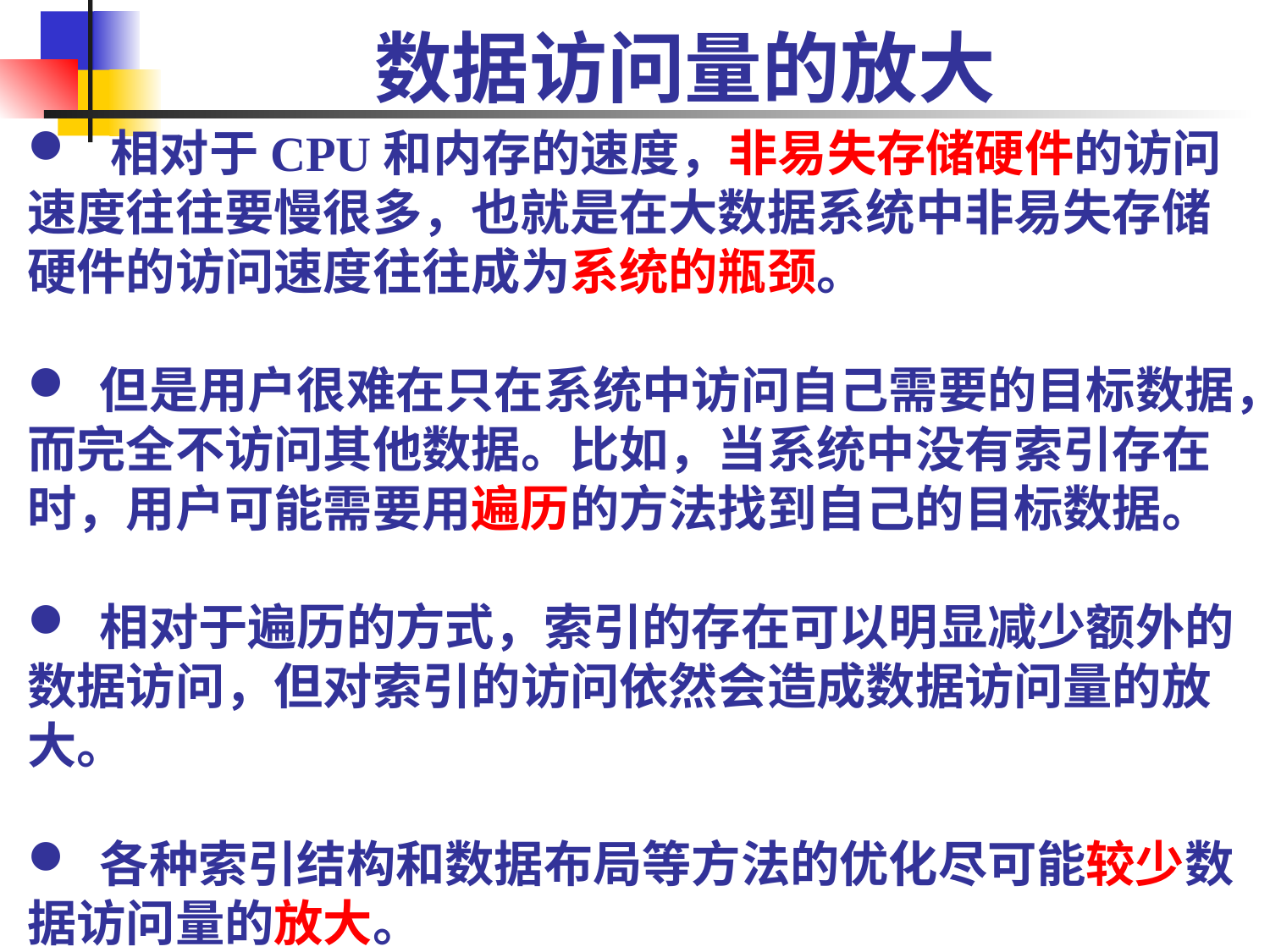

# 数据访问量的放大
  相对于CPU和内存的速度，非易失存储硬件的访问速度往往要慢很多，也就是在大数据系统中非易失存储硬件的访问速度往往成为系统的瓶颈。

 但是用户很难在只在系统中访问自己需要的目标数据，而完全不访问其他数据。比如，当系统中没有索引存在时，用户可能需要用遍历的方法找到自己的目标数据。

 相对于遍历的方式，索引的存在可以明显减少额外的数据访问，但对索引的访问依然会造成数据访问量的放大。

 各种索引结构和数据布局等方法的优化尽可能较少数据访问量的放大。